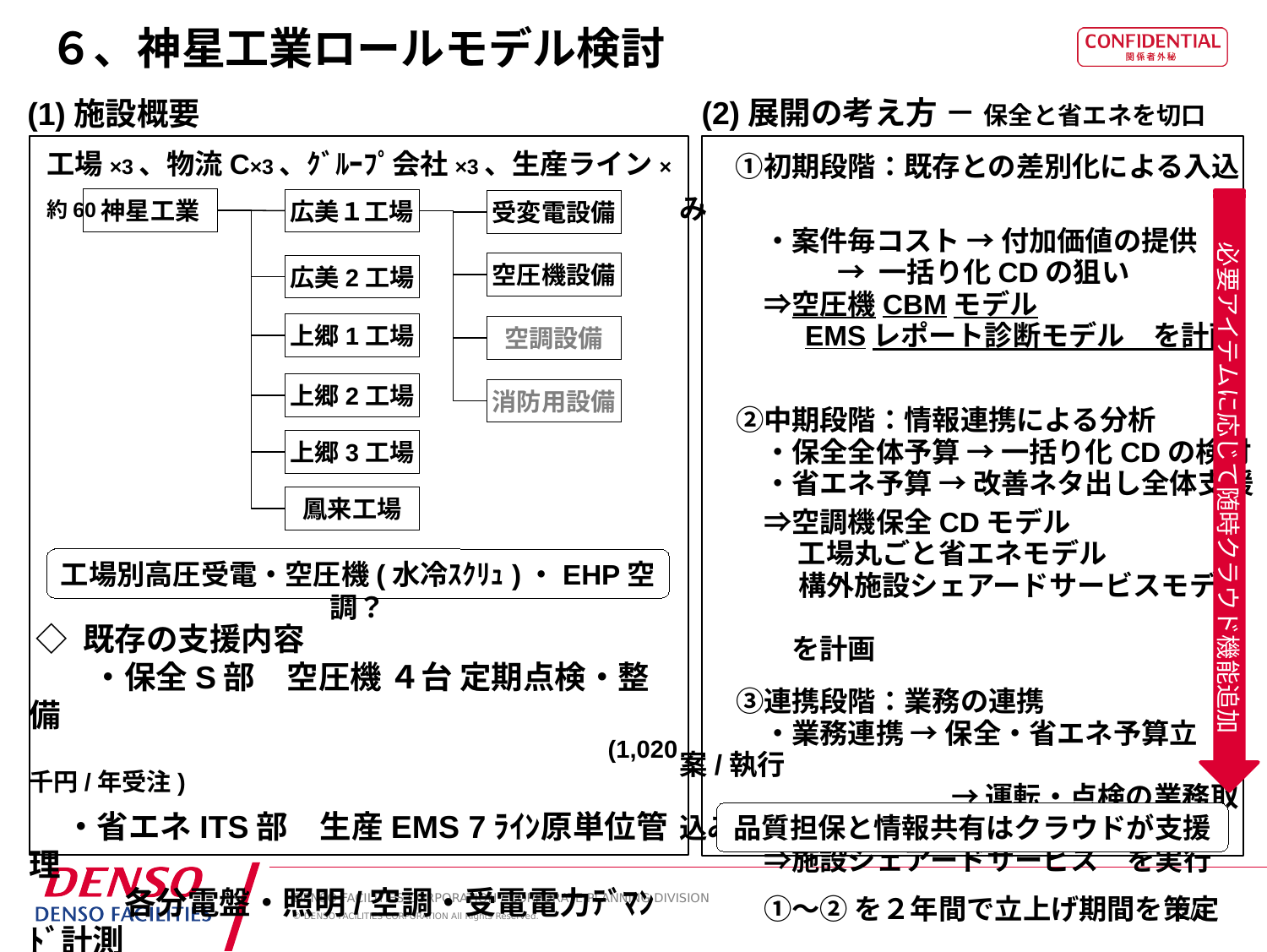

# ６、神星工業ロールモデル検討
(2)展開の考え方 － 保全と省エネを切口
(1)施設概要

工場×3、物流C×3、ｸﾞﾙｰﾌﾟ会社×3、生産ライン×約60
　　①初期段階：既存との差別化による入込み
　　　・案件毎コスト → 付加価値の提供
                         → 一括り化CDの狙い
　　　⇒空圧機CBMモデル
　　　　 EMSレポート診断モデル　を計画

　　②中期段階：情報連携による分析
　　　・保全全体予算 → 一括り化CDの検討
　　　・省エネ予算 → 改善ネタ出し全体支援
　　　⇒空調機保全CDモデル
　　　　 工場丸ごと省エネモデル
　　　　 構外施設シェアードサービスモデル
　　　　　　　　　　　　　　　　　　　　　　　　を計画
　　③連携段階：業務の連携
　　　・業務連携 → 保全・省エネ予算立案/執行
　　　　　　　　　   → 運転・点検の業務取込み
　　　⇒施設シェアードサービス　を実行
　　　①～② を２年間で立上げ期間を策定
神星工業
広美１工場
受変電設備
空圧機設備
広美2工場
上郷1工場
空調設備
上郷2工場
消防用設備
上郷3工場
鳳来工場
必要アイテムに応じて随時クラウド機能追加
工場別高圧受電・空圧機(水冷ｽｸﾘｭ)・EHP空調？
 ◇ 既存の支援内容
　　・保全S部　空圧機 ４台 定期点検・整備
　　　　　　　　　　　　　　　　　      (1,020千円/年受注)
    ・省エネITS部　生産EMS 7ﾗｲﾝ原単位管理
　　　各分電盤・照明/空調・受電電力ﾃﾞﾏﾝﾄﾞ計測
　　　　　　　　　　　　　 (23,000千円/18・19年度受注)
品質担保と情報共有はクラウドが支援
2/3